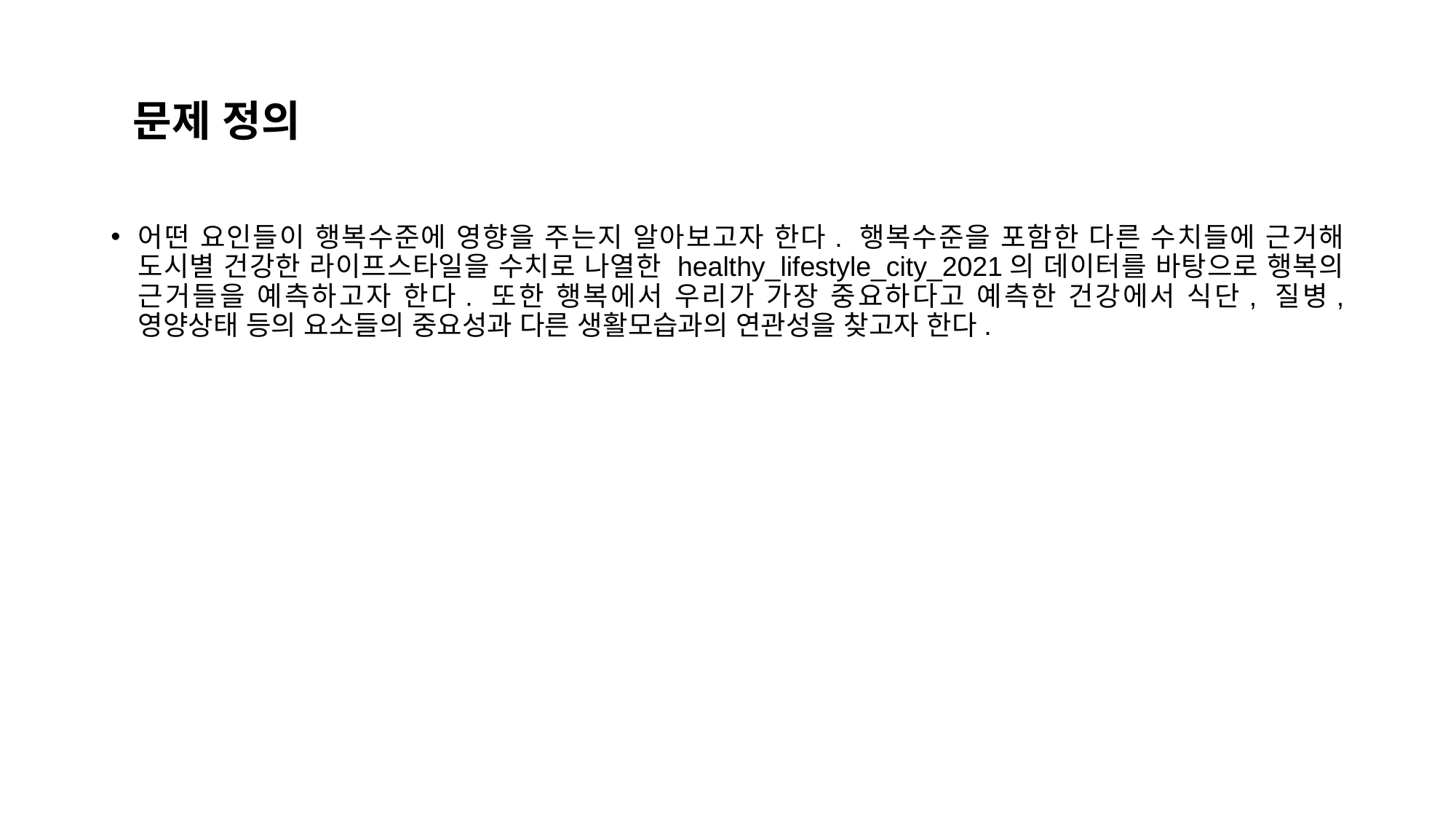

# 문제 정의
어떤 요인들이 행복수준에 영향을 주는지 알아보고자 한다. 행복수준을 포함한 다른 수치들에 근거해 도시별 건강한 라이프스타일을 수치로 나열한 healthy_lifestyle_city_2021의 데이터를 바탕으로 행복의 근거들을 예측하고자 한다. 또한 행복에서 우리가 가장 중요하다고 예측한 건강에서 식단, 질병, 영양상태 등의 요소들의 중요성과 다른 생활모습과의 연관성을 찾고자 한다.